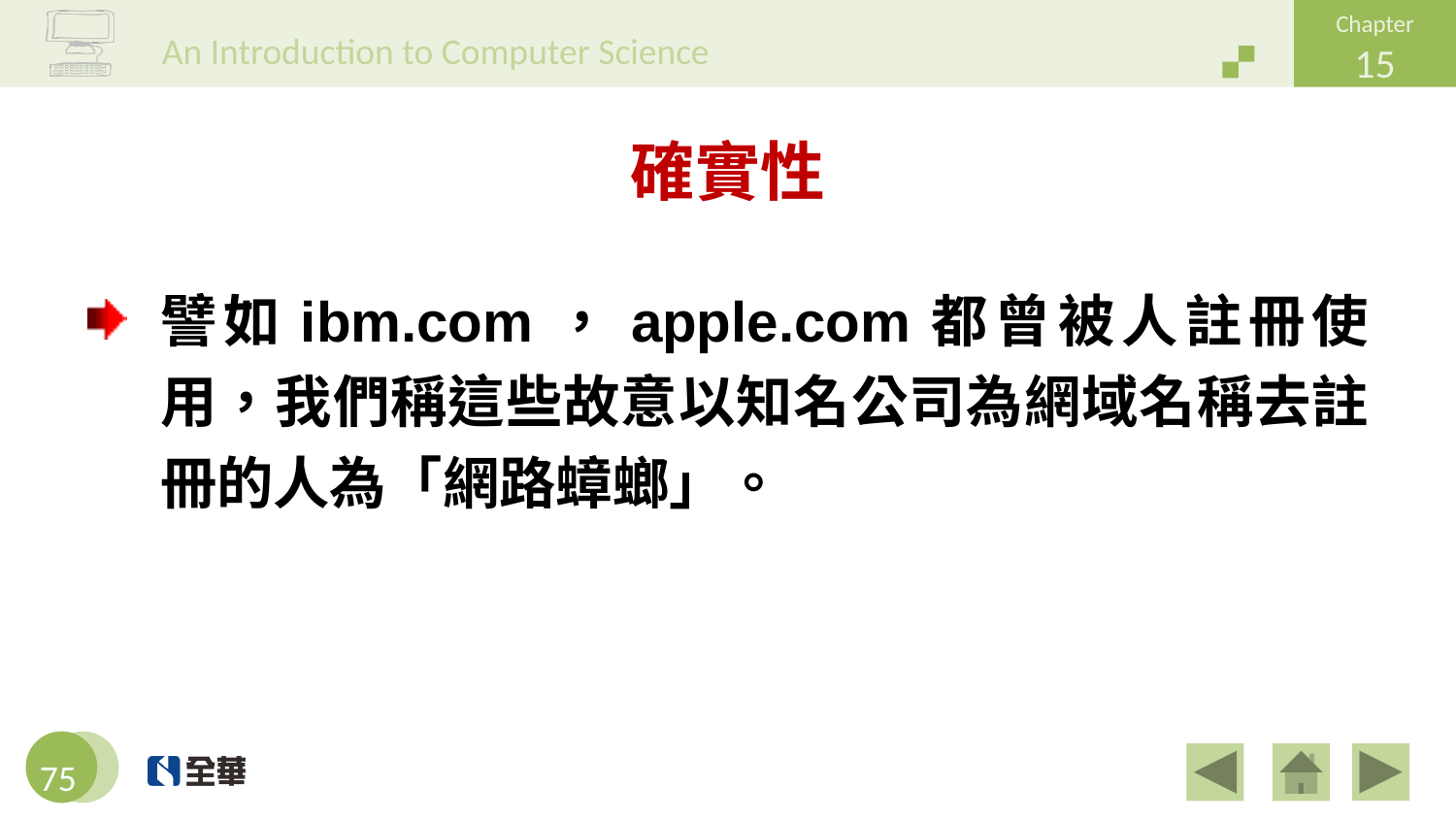

# 確實性
譬如ibm.com，apple.com都曾被人註冊使用，我們稱這些故意以知名公司為網域名稱去註冊的人為「網路蟑螂」。